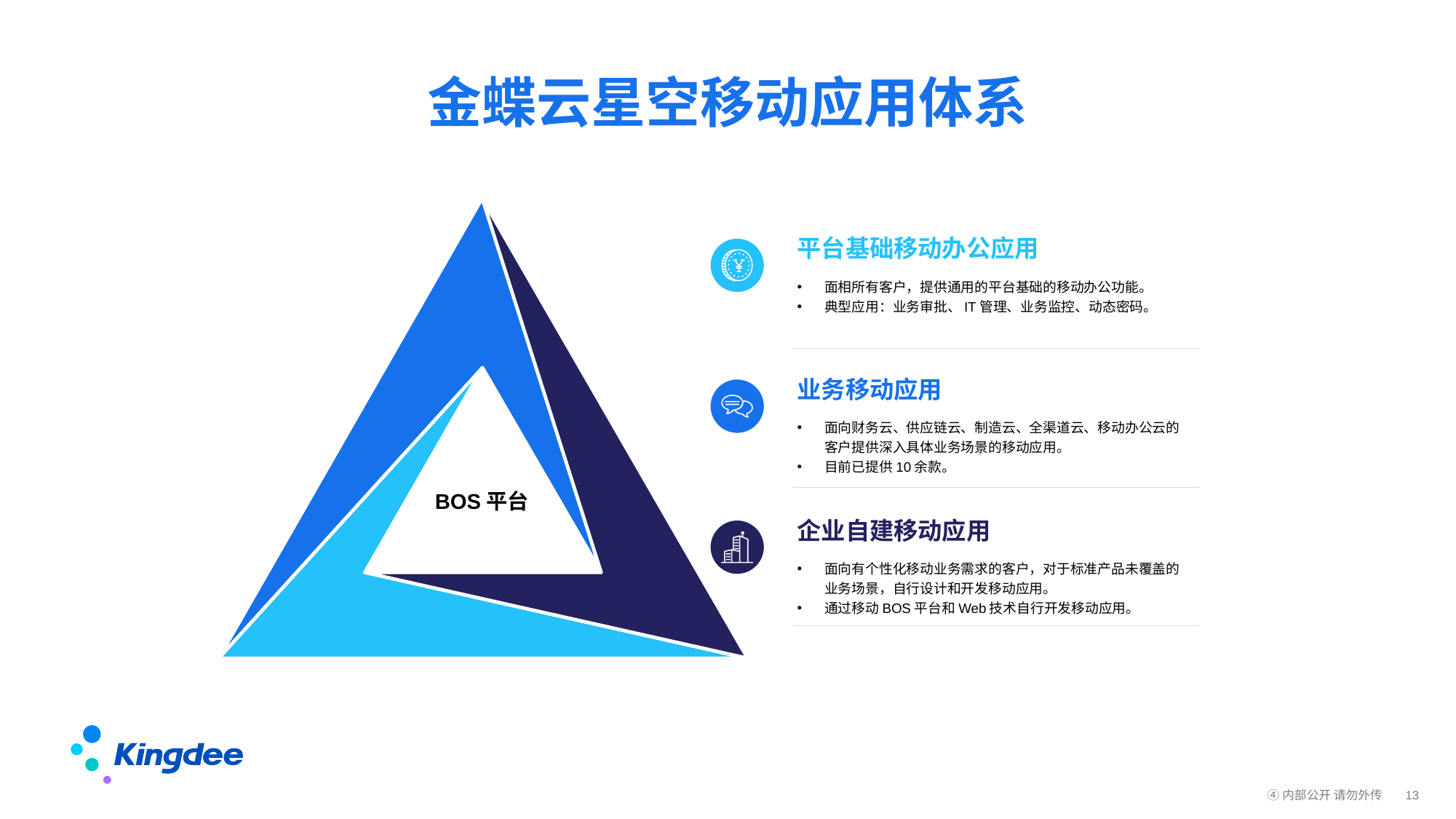

# 金蝶云星空移动应用体系

BOS平台
平台基础移动办公应用
面相所有客户，提供通用的平台基础的移动办公功能。
典型应用：业务审批、IT管理、业务监控、动态密码。

业务移动应用
面向财务云、供应链云、制造云、全渠道云、移动办公云的客户提供深入具体业务场景的移动应用。
目前已提供10余款。

企业自建移动应用
面向有个性化移动业务需求的客户，对于标准产品未覆盖的业务场景，自行设计和开发移动应用。
通过移动BOS平台和Web技术自行开发移动应用。